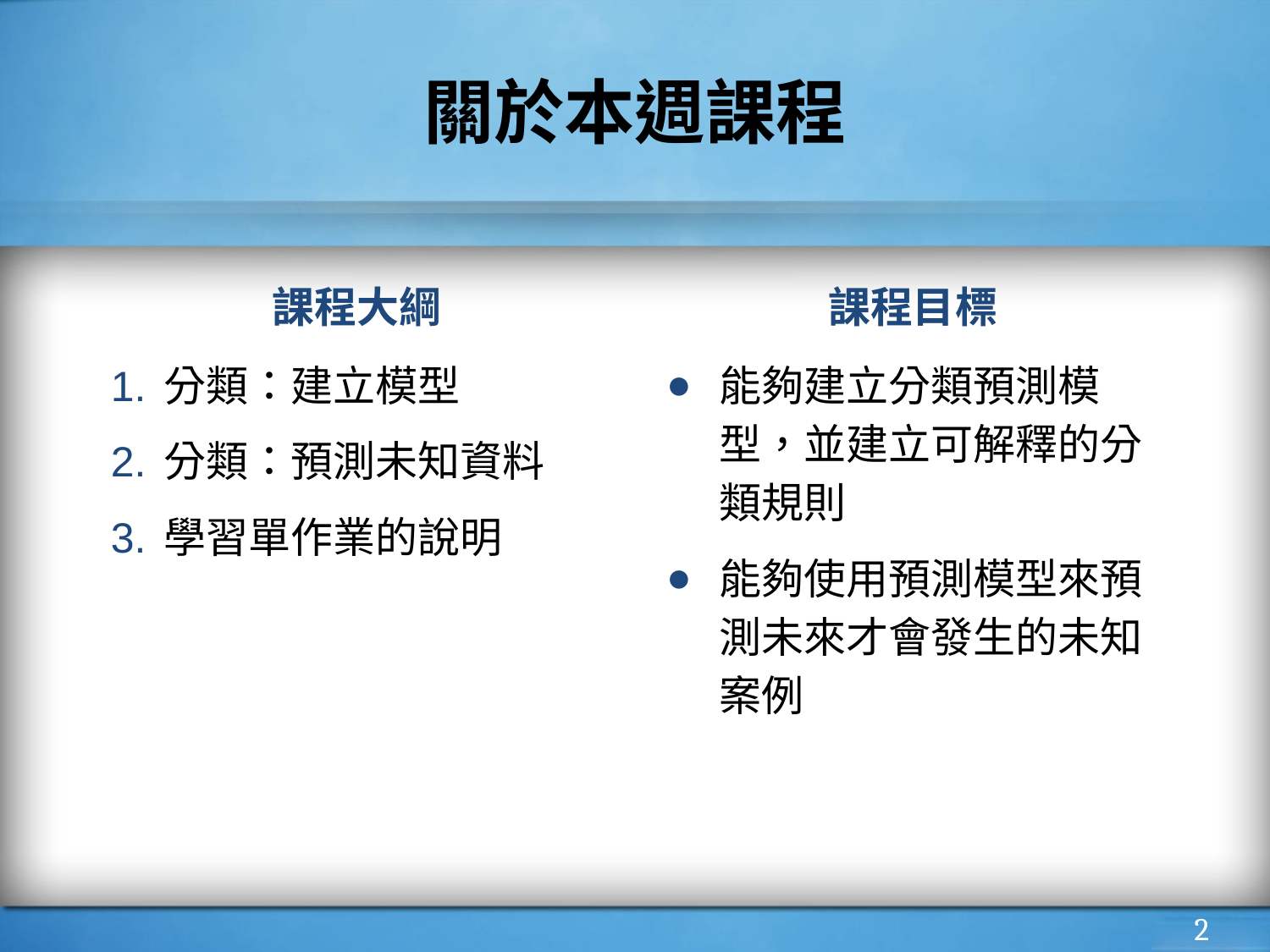

# 關於本週課程
課程大綱
課程目標
分類：建立模型
分類：預測未知資料
學習單作業的說明
能夠建立分類預測模型，並建立可解釋的分類規則
能夠使用預測模型來預測未來才會發生的未知案例
2